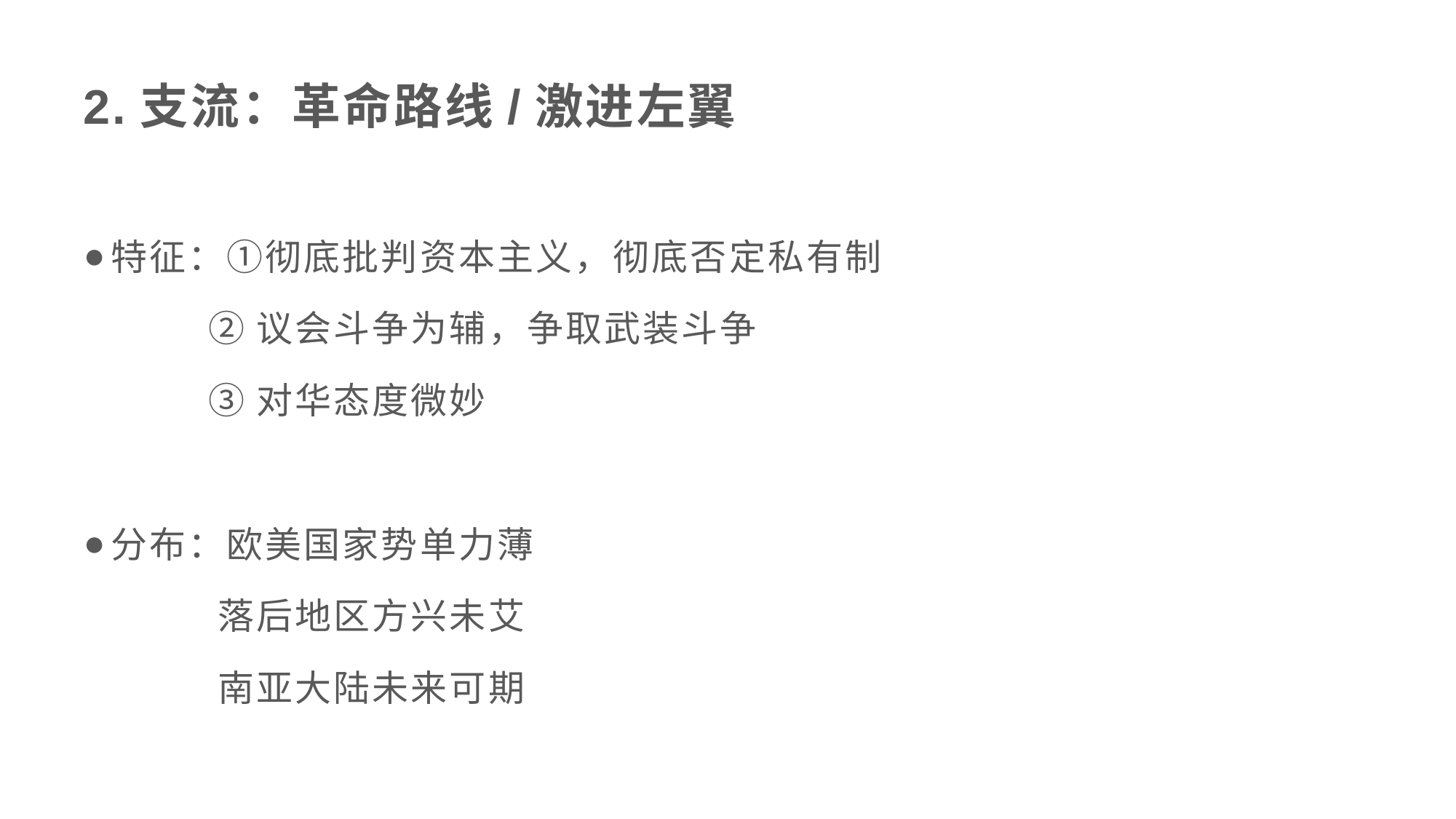

2.支流：革命路线/激进左翼

特征：①彻底批判资本主义，彻底否定私有制
            ②议会斗争为辅，争取武装斗争
            ③对华态度微妙

分布：欧美国家势单力薄
            落后地区方兴未艾
            南亚大陆未来可期